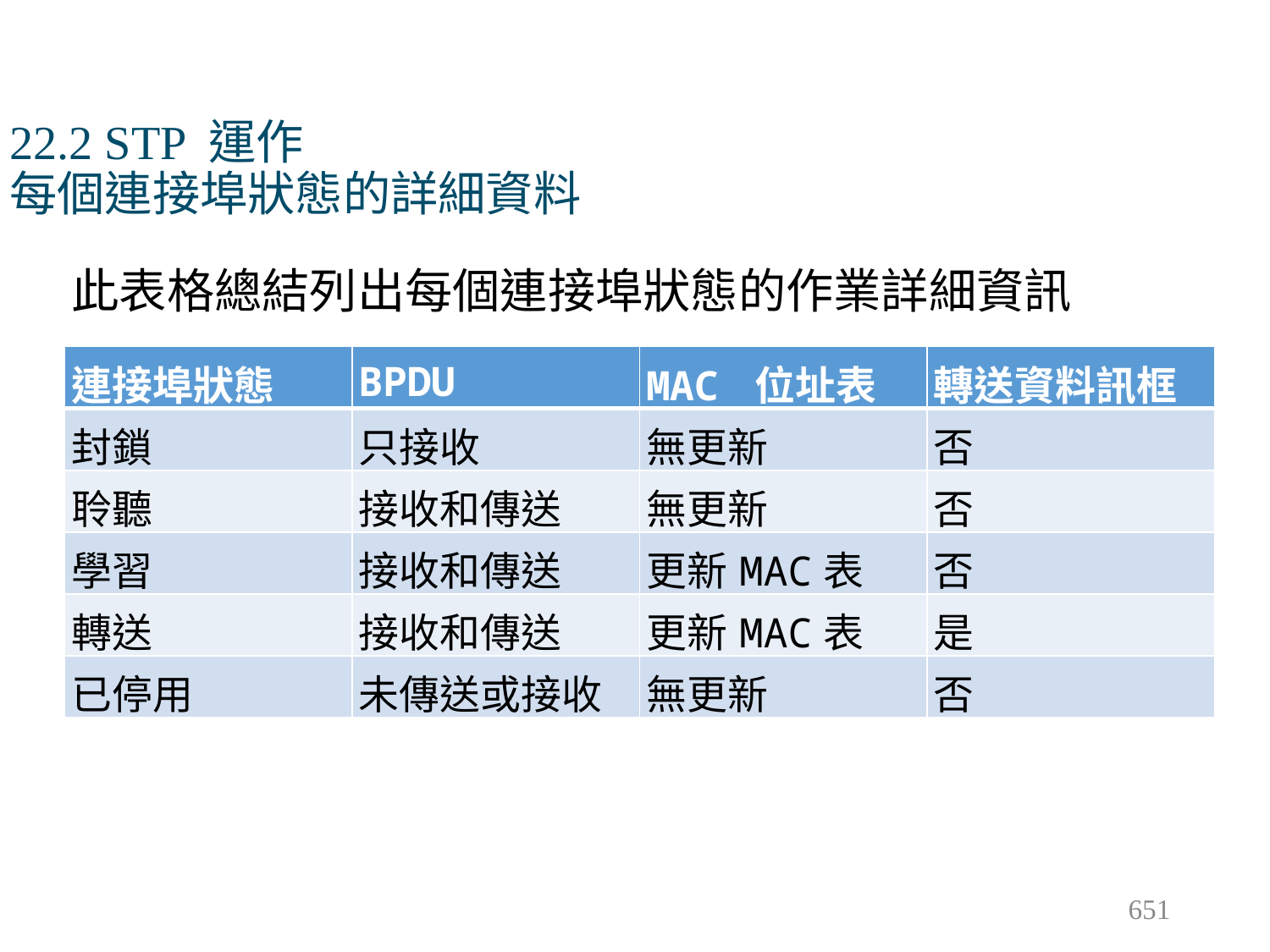

# 22.2 STP 運作 每個連接埠狀態的詳細資料
此表格總結列出每個連接埠狀態的作業詳細資訊
| 連接埠狀態 | BPDU | MAC 位址表 | 轉送資料訊框 |
| --- | --- | --- | --- |
| 封鎖 | 只接收 | 無更新 | 否 |
| 聆聽 | 接收和傳送 | 無更新 | 否 |
| 學習 | 接收和傳送 | 更新MAC表 | 否 |
| 轉送 | 接收和傳送 | 更新MAC表 | 是 |
| 已停用 | 未傳送或接收 | 無更新 | 否 |
651